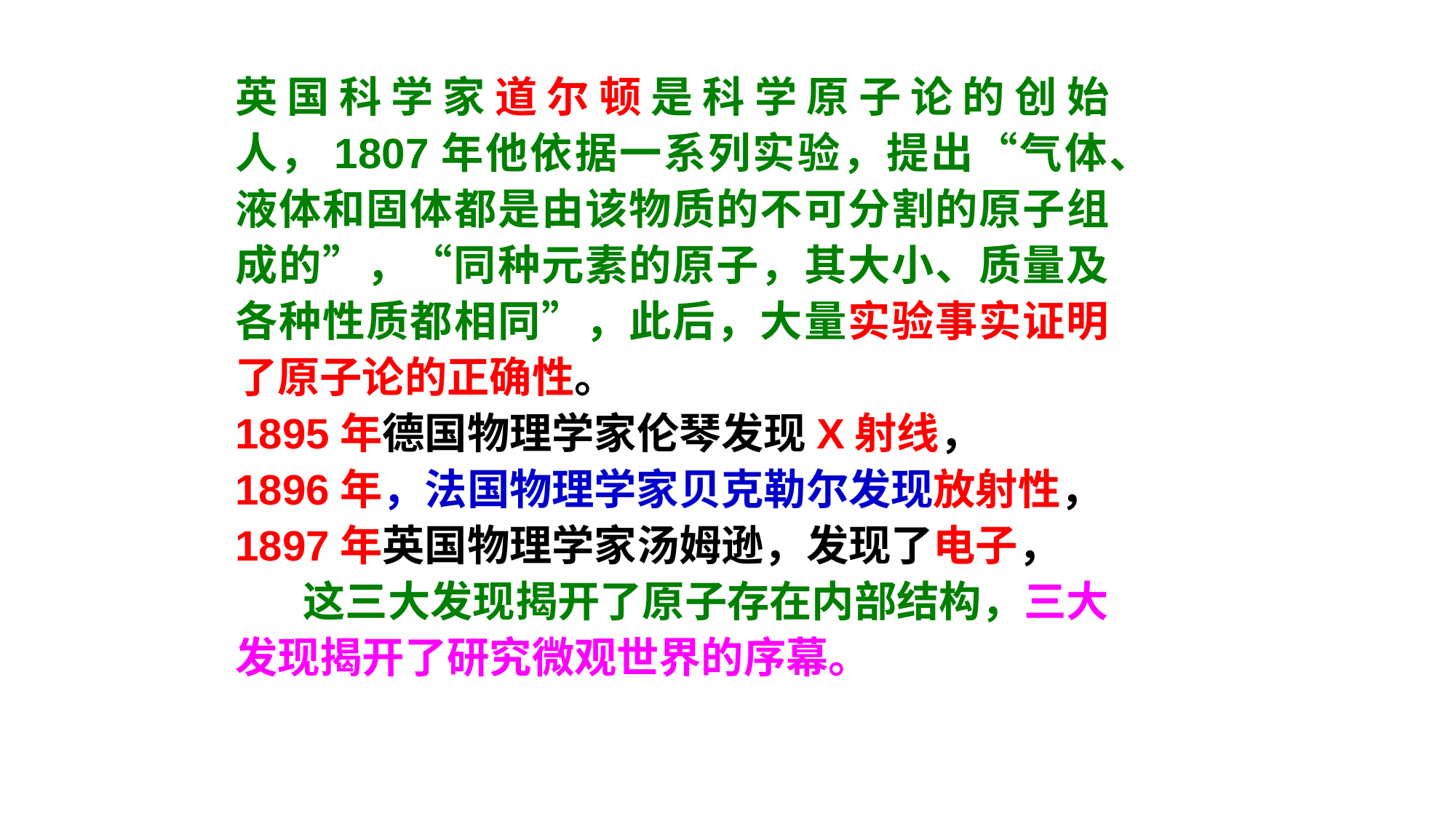

英国科学家道尔顿是科学原子论的创始人，1807年他依据一系列实验，提出“气体、液体和固体都是由该物质的不可分割的原子组成的”，“同种元素的原子，其大小、质量及各种性质都相同”，此后，大量实验事实证明了原子论的正确性。
1895年德国物理学家伦琴发现X射线，
1896年，法国物理学家贝克勒尔发现放射性，
1897年英国物理学家汤姆逊，发现了电子，
      这三大发现揭开了原子存在内部结构，三大发现揭开了研究微观世界的序幕。